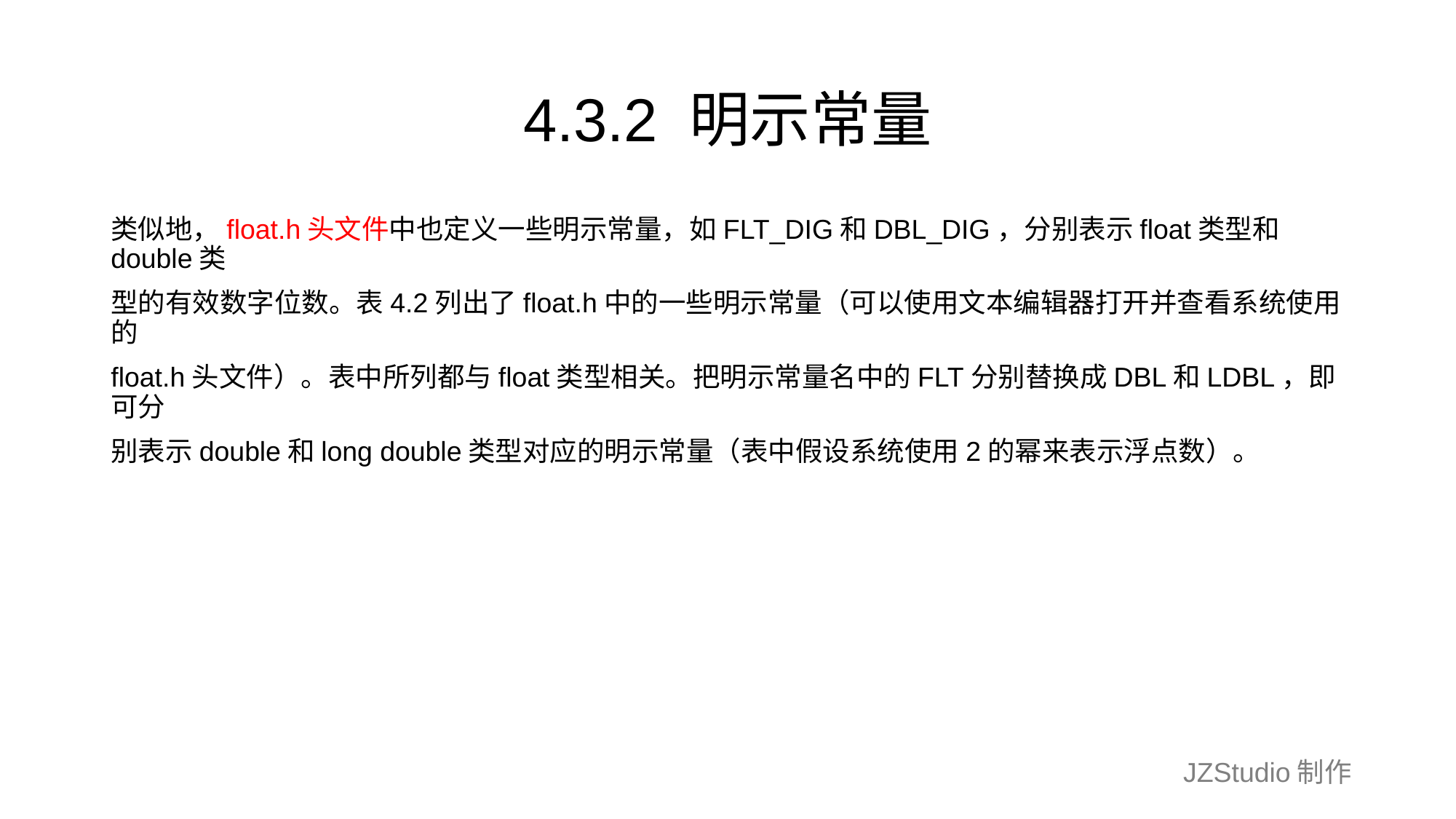

# 4.3.2 明示常量
类似地，float.h头文件中也定义一些明示常量，如FLT_DIG和DBL_DIG，分别表示float类型和double类
型的有效数字位数。表4.2列出了float.h中的一些明示常量（可以使用文本编辑器打开并查看系统使用的
float.h头文件）。表中所列都与float类型相关。把明示常量名中的FLT分别替换成DBL和LDBL，即可分
别表示double和long double类型对应的明示常量（表中假设系统使用2的幂来表示浮点数）。